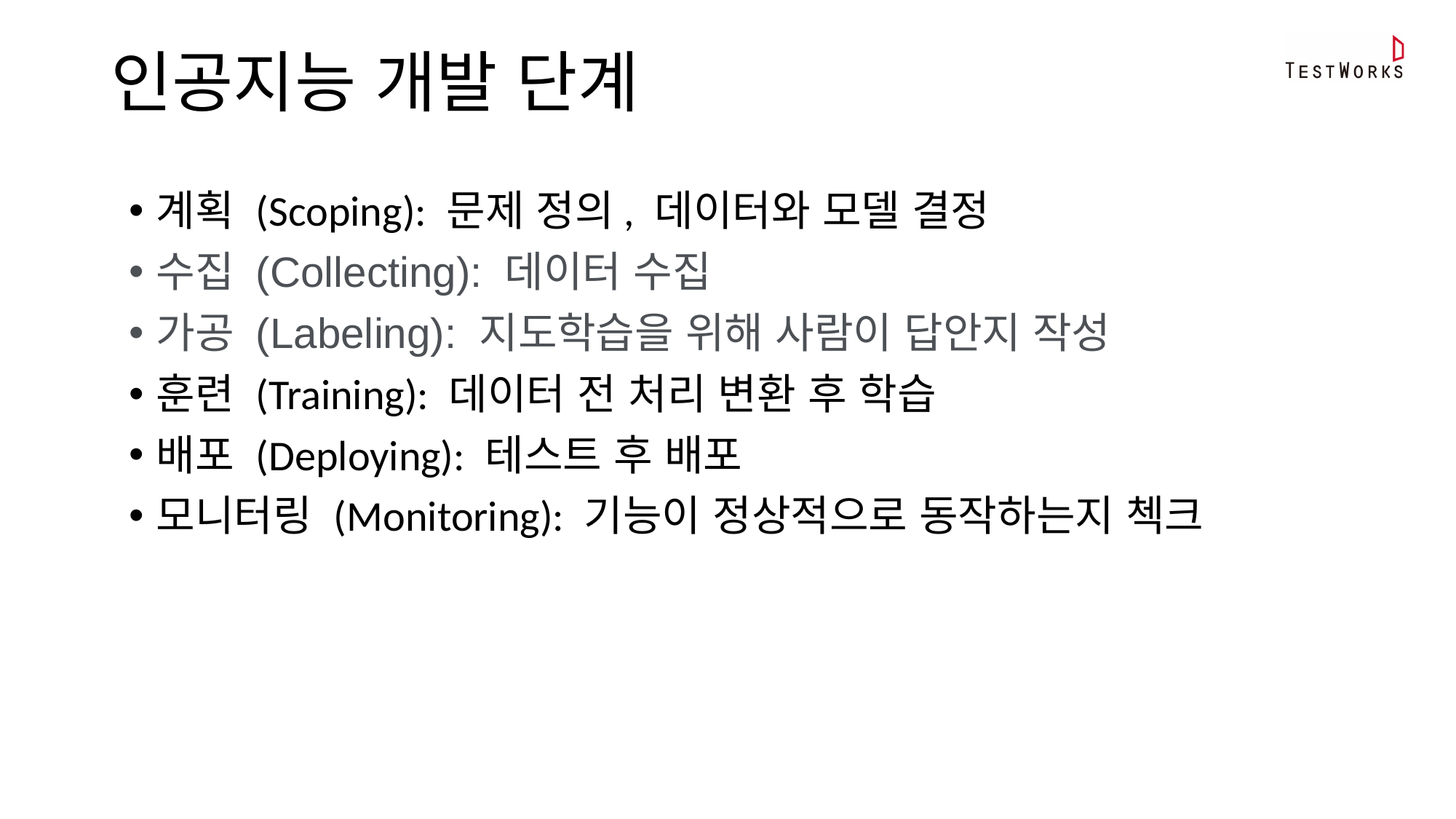

인공지능 개발 단계

계획 (Scoping): 문제 정의, 데이터와 모델 결정
수집 (Collecting): 데이터 수집
가공 (Labeling): 지도학습을 위해 사람이 답안지 작성
훈련 (Training): 데이터 전 처리 변환 후 학습
배포 (Deploying): 테스트 후 배포
모니터링 (Monitoring): 기능이 정상적으로 동작하는지 첵크